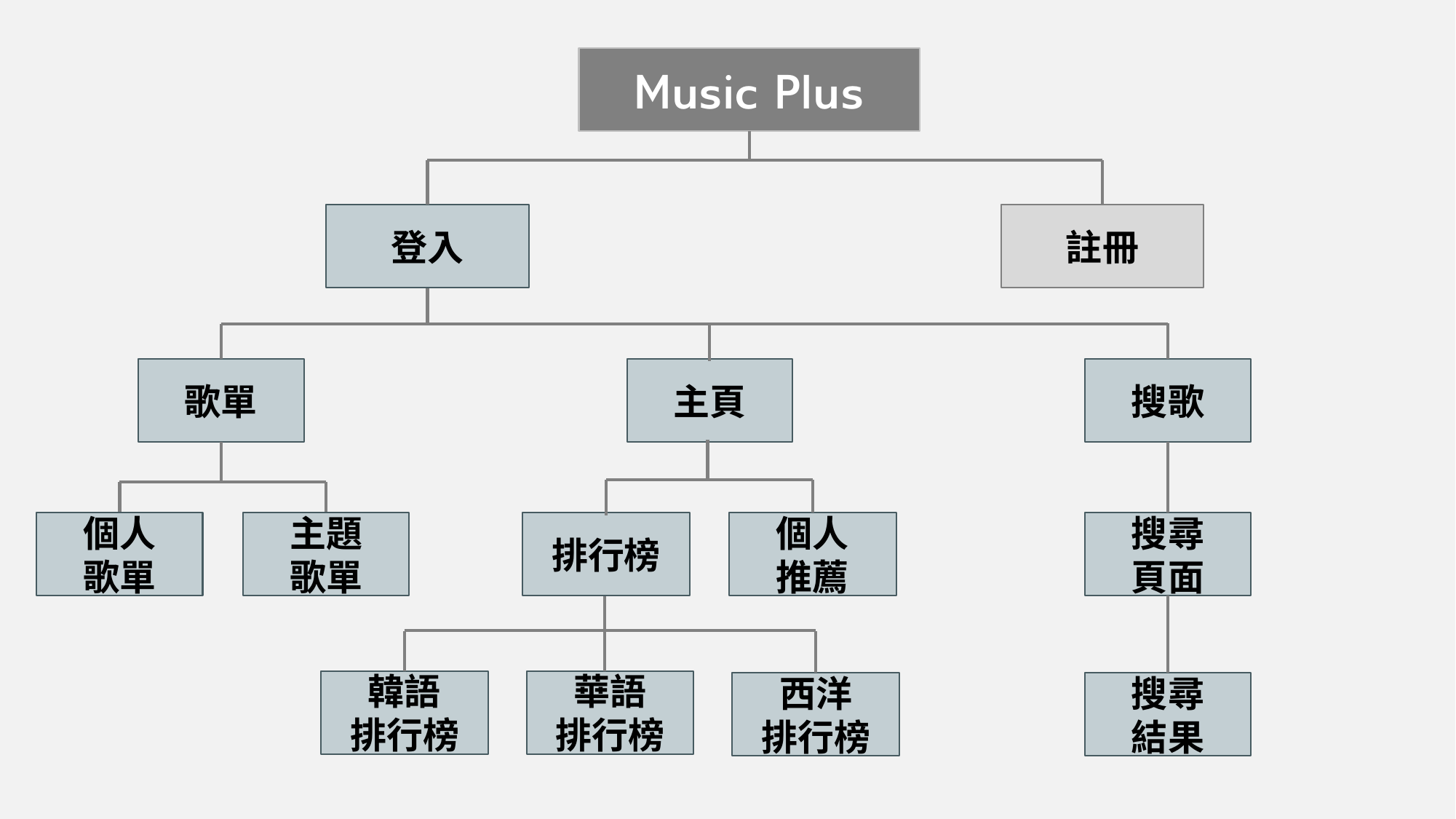

Music Plus
登入
註冊
歌單
主頁
搜歌
個人
歌單
主題
歌單
排行榜
個人
推薦
搜尋
頁面
韓語
排行榜
華語
排行榜
西洋
排行榜
搜尋
結果